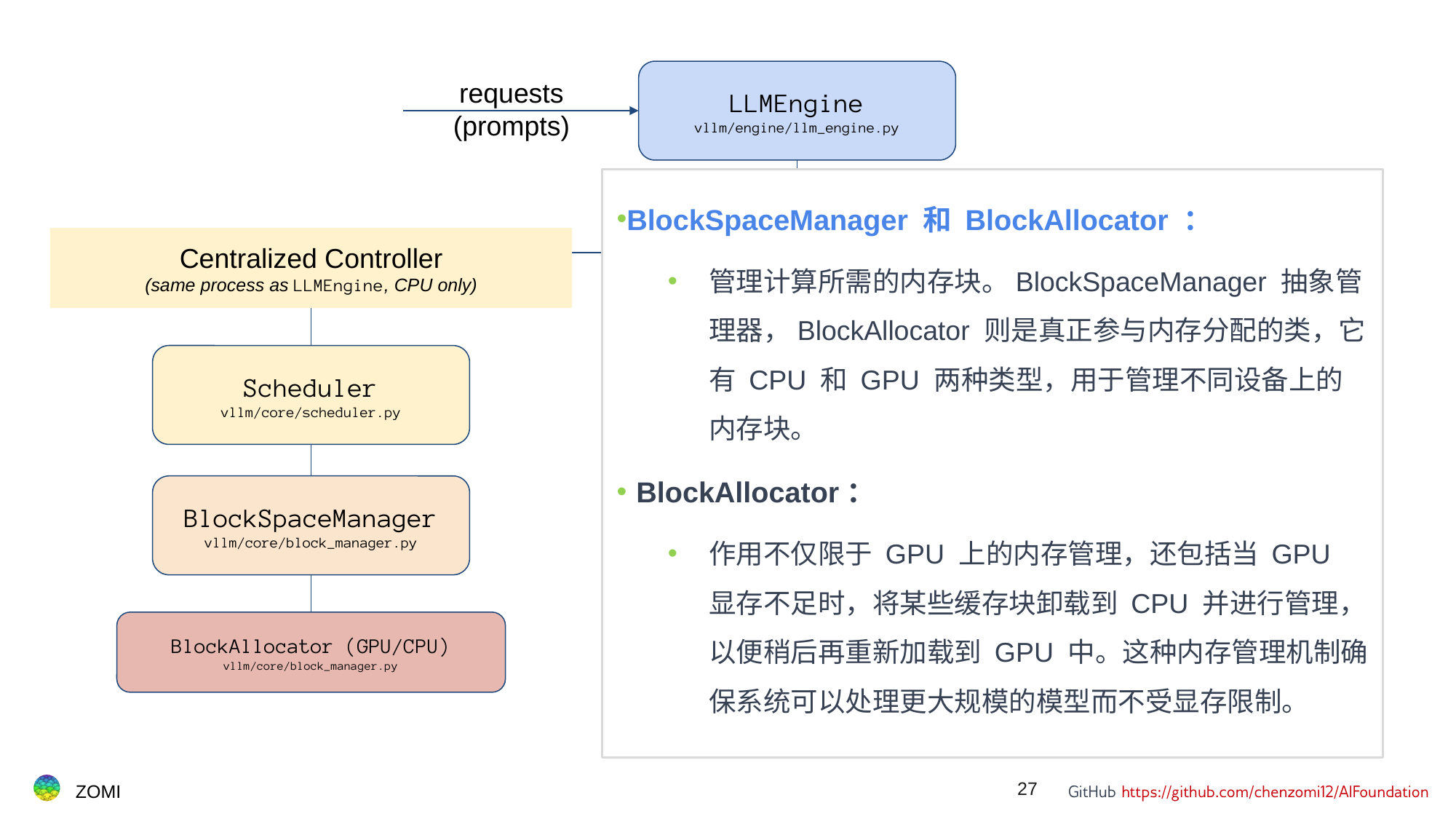

requests
(prompts)
LLMEngine
vllm/engine/llm_engine.py
Scheduler
vllm/core/scheduler.py
BlockSpaceManager
vllm/core/block_manager.py
BlockAllocator (GPU/CPU)
vllm/core/block_manager.py
Worker
vllm/worker/worker.py
N ×
CacheEngine
vllm/worker/cache_engine.py
Worker.model
vllm/model_executor/models
PagedAttention
vllm/model_executor/layers/
attention.py
…
BlockSpaceManager 和 BlockAllocator ：
管理计算所需的内存块。BlockSpaceManager 抽象管理器，BlockAllocator 则是真正参与内存分配的类，它有 CPU 和 GPU 两种类型，用于管理不同设备上的内存块。
BlockAllocator：
作用不仅限于 GPU 上的内存管理，还包括当 GPU 显存不足时，将某些缓存块卸载到 CPU 并进行管理，以便稍后再重新加载到 GPU 中。这种内存管理机制确保系统可以处理更大规模的模型而不受显存限制。
Centralized Controller
(same process as LLMEngine, CPU only)
Distributed Workers
(distributed processes with GPUs)